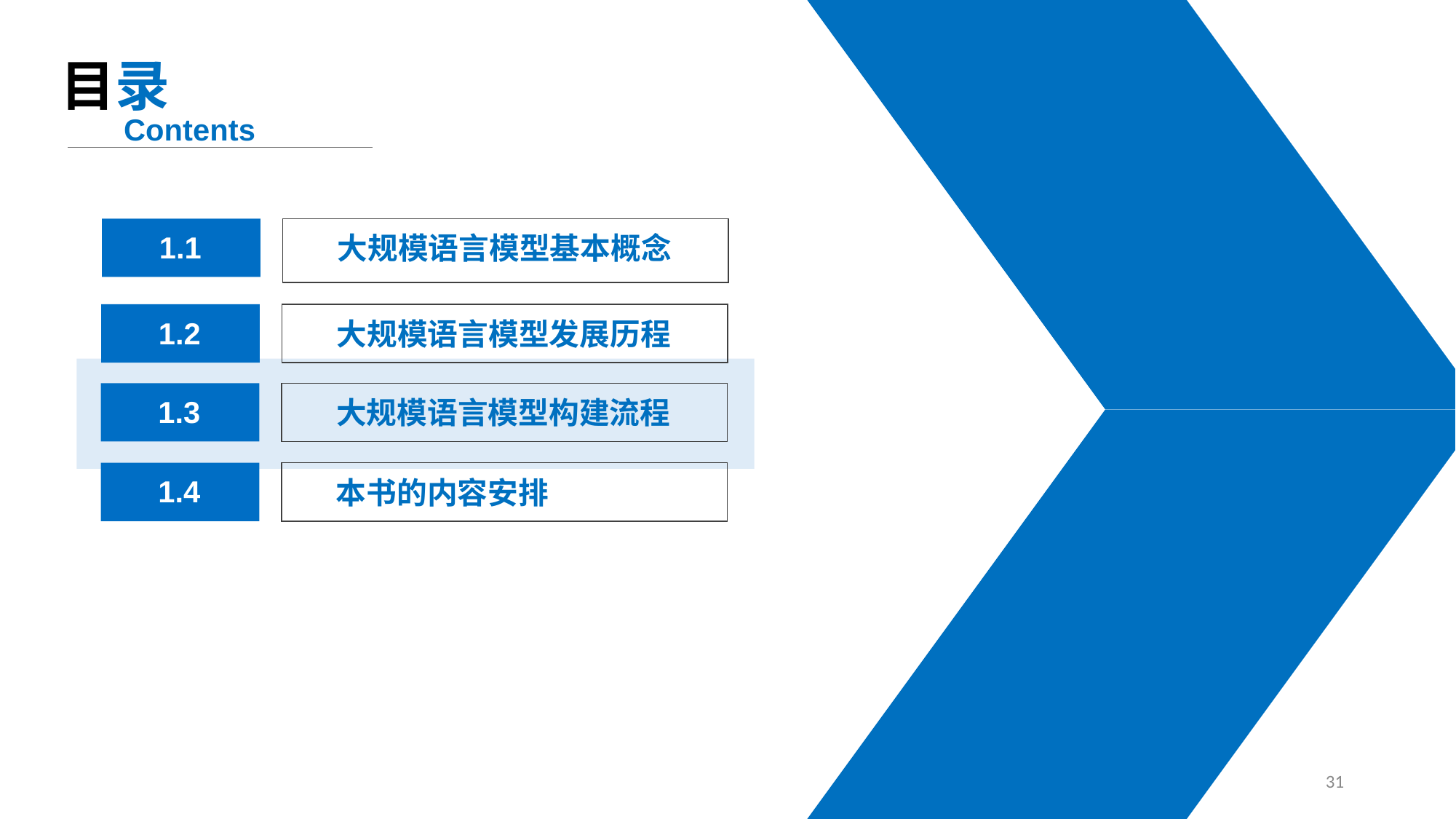

目录
Contents

大规模语言模型基本概念

1.1

1.2

大规模语言模型发展历程

1.3

大规模语言模型构建流程

1.4

本书的内容安排
31